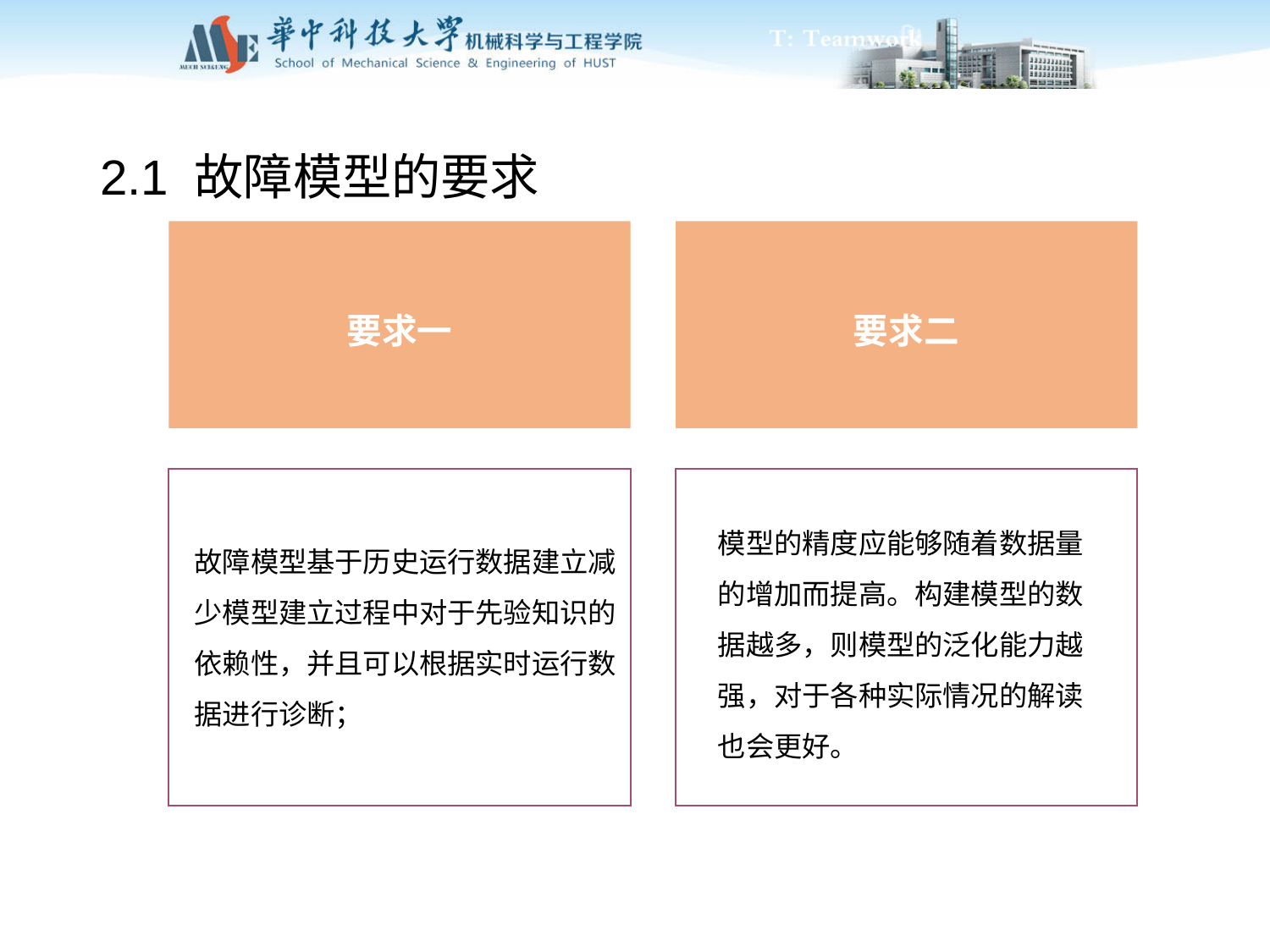

# 2.1 故障模型的要求

要求一
要求二

模型的精度应能够随着数据量的增加而提高。构建模型的数据越多，则模型的泛化能力越强，对于各种实际情况的解读也会更好。
故障模型基于历史运行数据建立减少模型建立过程中对于先验知识的依赖性，并且可以根据实时运行数据进行诊断；